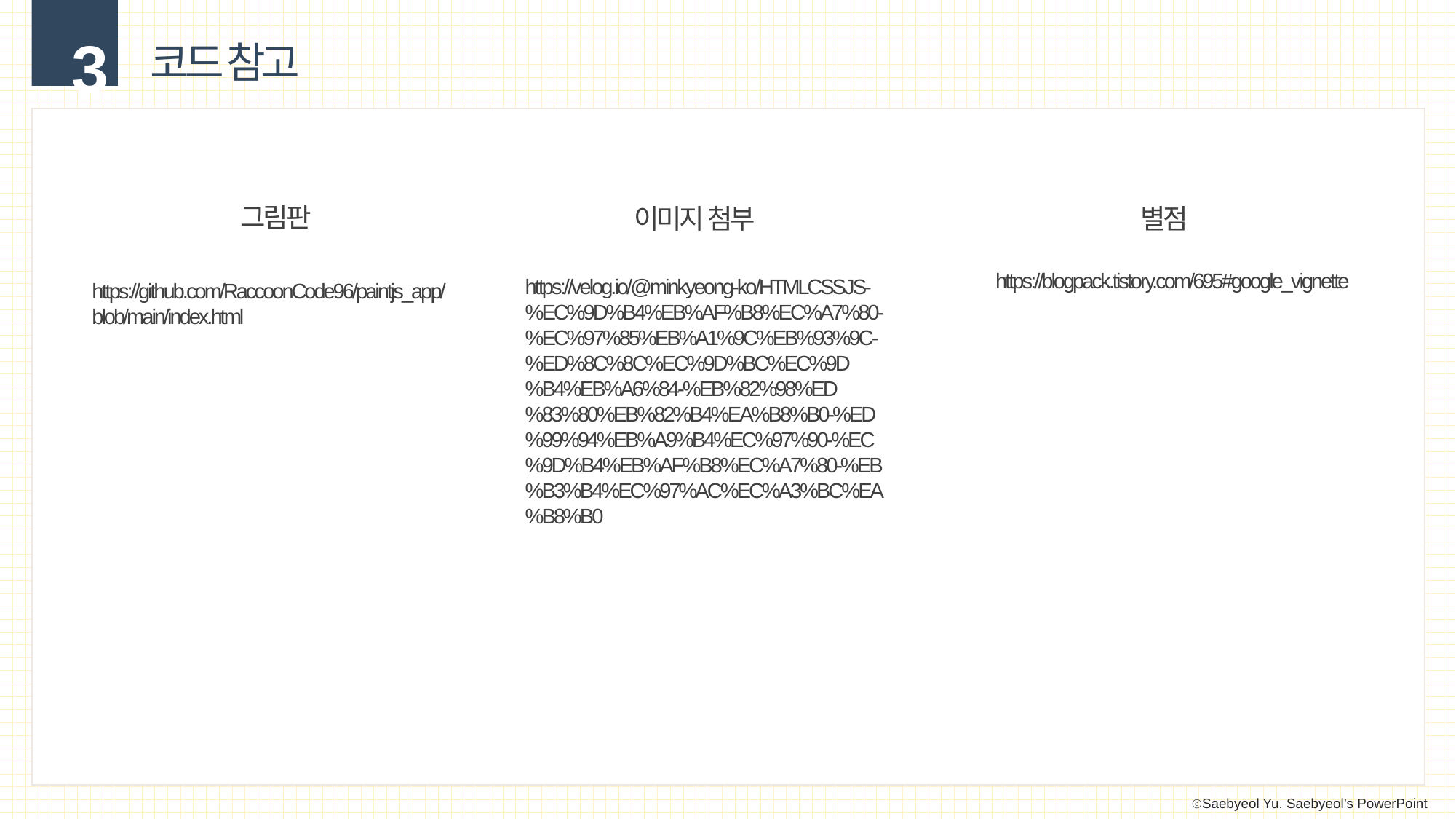

3
코드 참고

그림판
이미지 첨부
별점
https://blogpack.tistory.com/695#google_vignette
https://velog.io/@minkyeong-ko/HTMLCSSJS-%EC%9D%B4%EB%AF%B8%EC%A7%80-%EC%97%85%EB%A1%9C%EB%93%9C-%ED%8C%8C%EC%9D%BC%EC%9D%B4%EB%A6%84-%EB%82%98%ED%83%80%EB%82%B4%EA%B8%B0-%ED%99%94%EB%A9%B4%EC%97%90-%EC%9D%B4%EB%AF%B8%EC%A7%80-%EB%B3%B4%EC%97%AC%EC%A3%BC%EA%B8%B0
https://github.com/RaccoonCode96/paintjs_app/blob/main/index.html